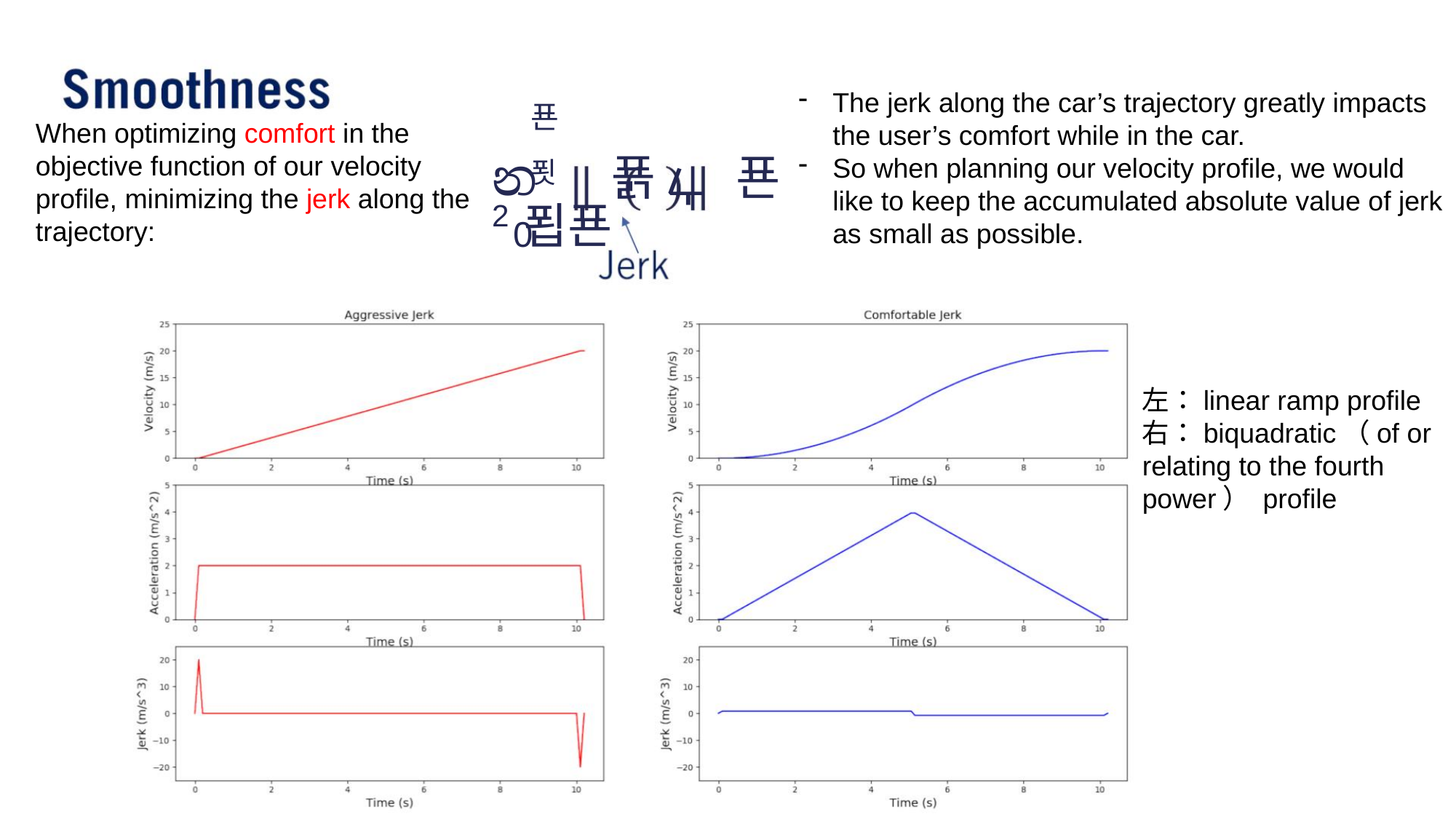

The jerk along the car’s trajectory greatly impacts the user’s comfort while in the car.
So when planning our velocity profile, we would like to keep the accumulated absolute value of jerk as small as possible.
When optimizing comfort in the objective function of our velocity profile, minimizing the jerk along the trajectory:
푠푓
න 푥ഺ 푠 2푑푠
0
左：linear ramp profile
右：biquadratic（of or relating to the fourth power） profile